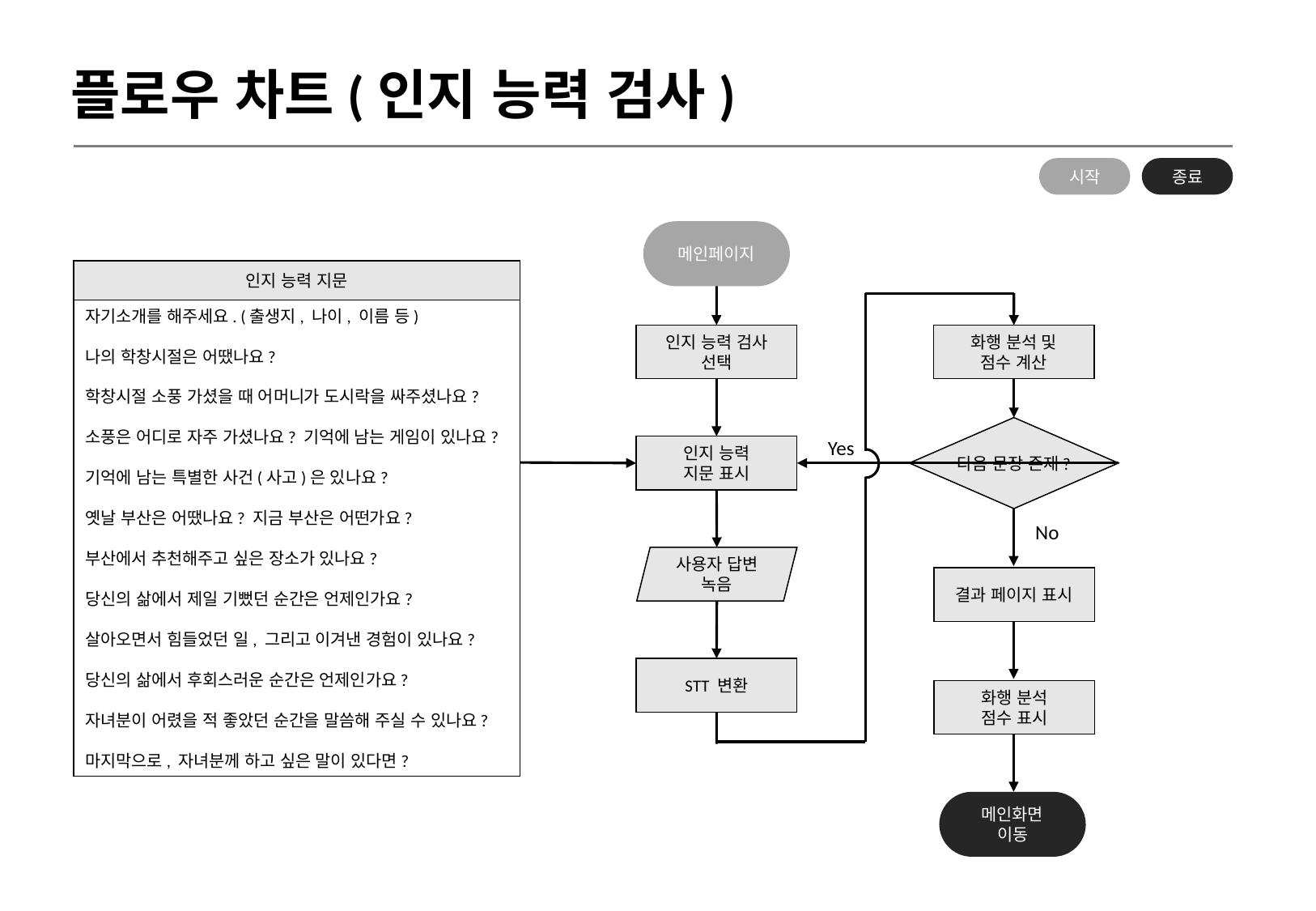

플로우 차트(인지 능력 검사)
시작
종료
메인페이지
인지 능력 검사
선택
화행 분석 및
점수 계산
다음 문장 존재?
Yes
인지 능력
지문 표시

No
사용자 답변 녹음
결과 페이지 표시
STT 변환
화행 분석
점수 표시
메인화면
이동
인지 능력 지문
자기소개를 해주세요. (출생지, 나이, 이름 등)

나의 학창시절은 어땠나요?

학창시절 소풍 가셨을 때 어머니가 도시락을 싸주셨나요?

소풍은 어디로 자주 가셨나요? 기억에 남는 게임이 있나요?

기억에 남는 특별한 사건(사고)은 있나요?

옛날 부산은 어땠나요? 지금 부산은 어떤가요?

부산에서 추천해주고 싶은 장소가 있나요?

당신의 삶에서 제일 기뻤던 순간은 언제인가요?

살아오면서 힘들었던 일, 그리고 이겨낸 경험이 있나요?

당신의 삶에서 후회스러운 순간은 언제인가요?

자녀분이 어렸을 적 좋았던 순간을 말씀해 주실 수 있나요?

마지막으로, 자녀분께 하고 싶은 말이 있다면?